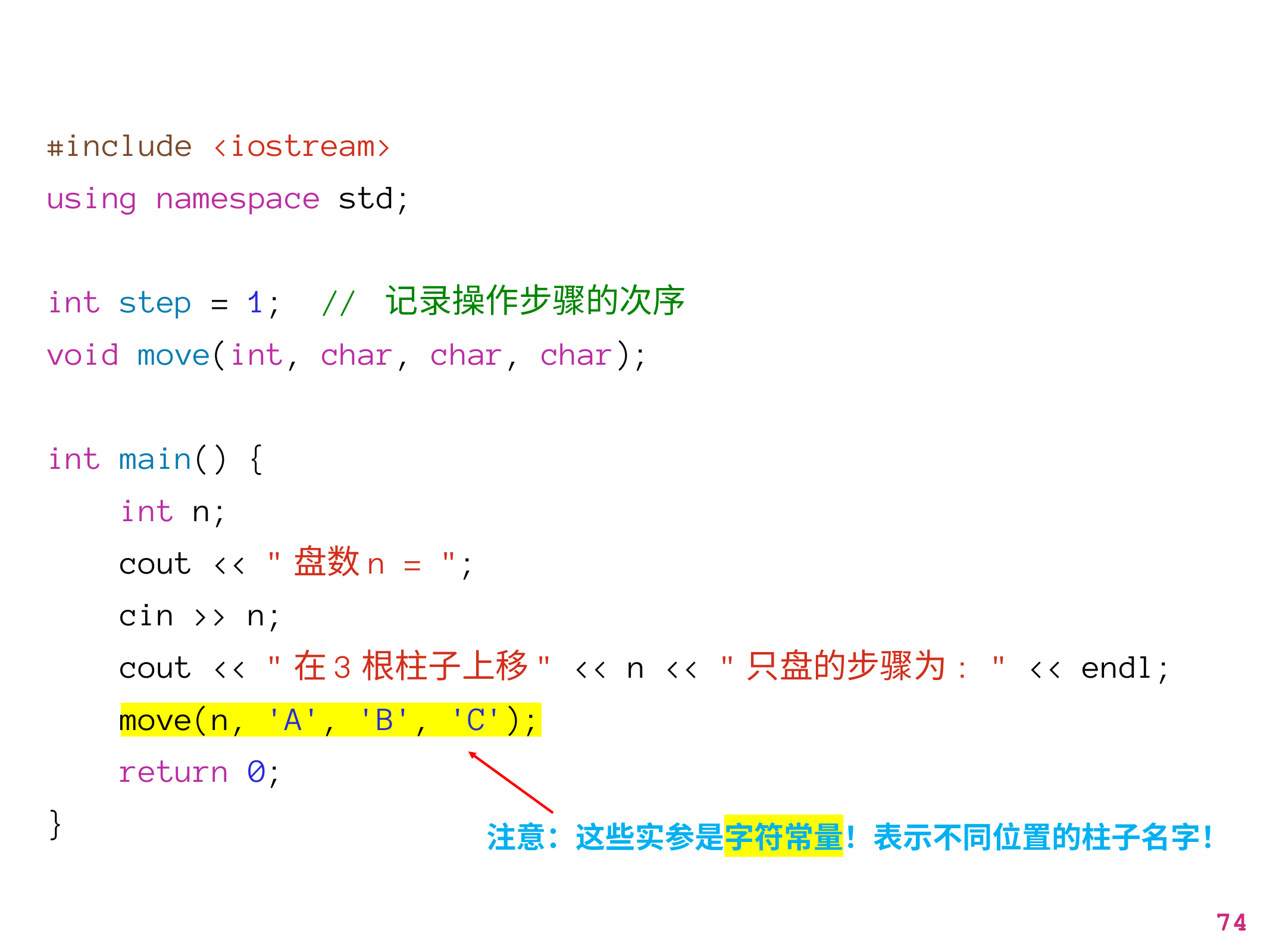

#include <iostream>
using namespace std;

int step = 1;  // 记录操作步骤的次序
void move(int, char, char, char);

int main() {
    int n;
    cout << "盘数n = ";
    cin >> n;
    cout << "在3根柱子上移" << n << "只盘的步骤为: " << endl;
    move(n, 'A', 'B', 'C');
    return 0;
}
注意：这些实参是字符常量！表示不同位置的柱子名字！
74